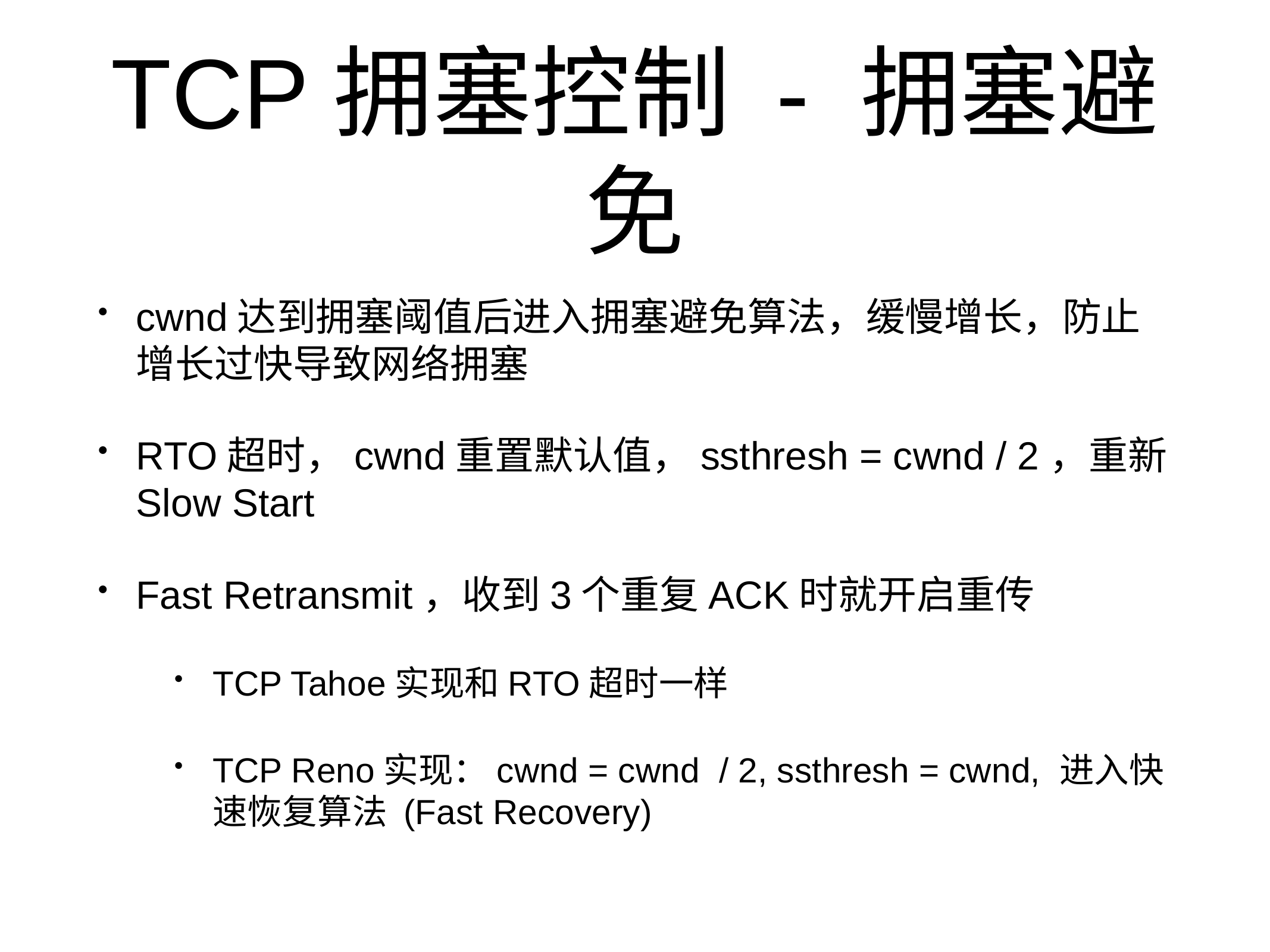

# TCP拥塞控制 - 拥塞避免
cwnd达到拥塞阈值后进入拥塞避免算法，缓慢增长，防止增长过快导致网络拥塞
RTO超时，cwnd重置默认值，ssthresh = cwnd / 2，重新Slow Start
Fast Retransmit，收到3个重复ACK时就开启重传
TCP Tahoe实现和RTO超时一样
TCP Reno实现：cwnd = cwnd  / 2, ssthresh = cwnd, 进入快速恢复算法 (Fast Recovery)